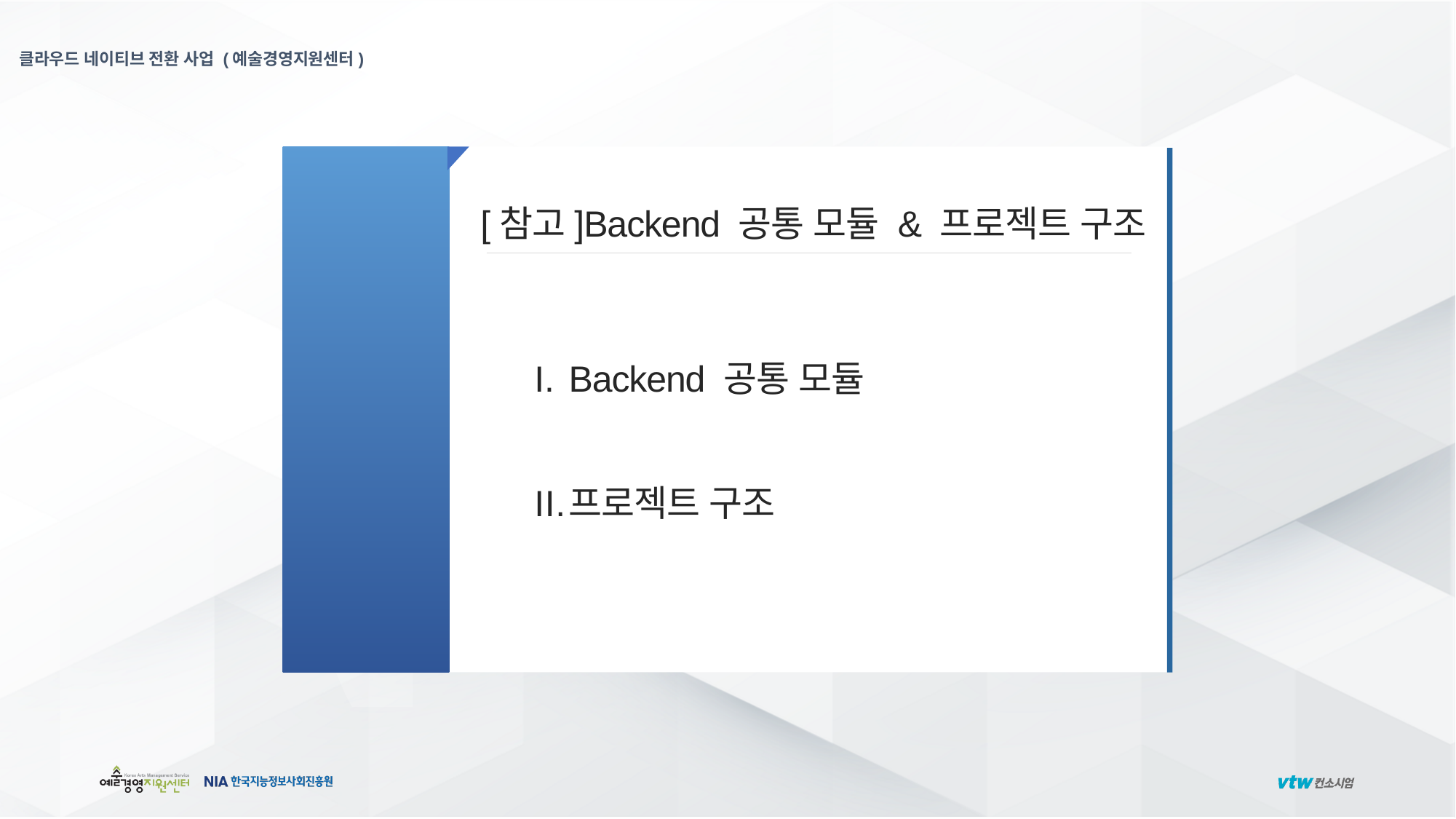

[참고]Backend 공통 모듈 & 프로젝트 구조
Backend 공통 모듈
프로젝트 구조